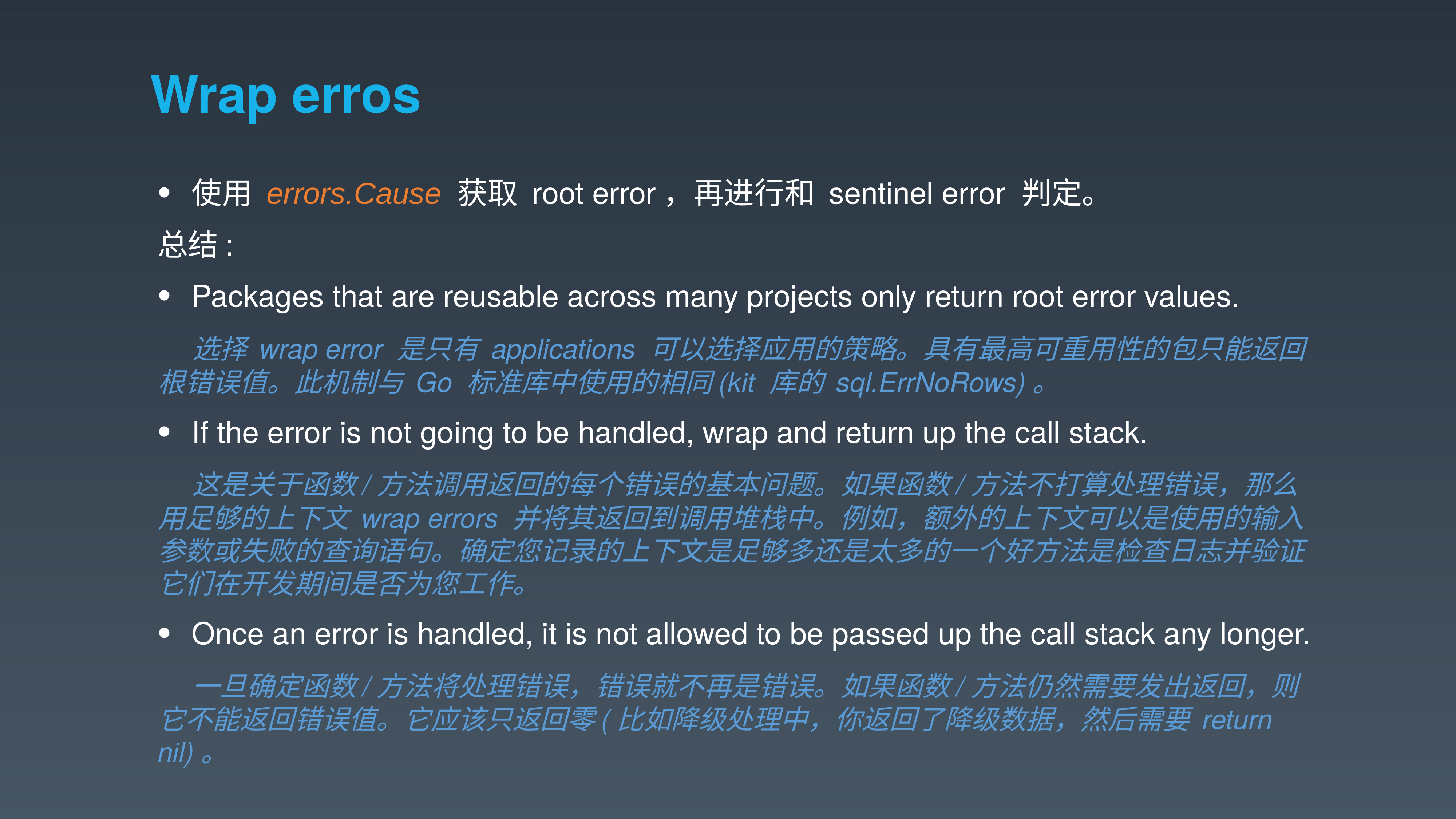

# Wrap erros
使用 errors.Cause 获取 root error，再进行和 sentinel error 判定。
总结:
Packages that are reusable across many projects only return root error values.
    选择 wrap error 是只有 applications 可以选择应用的策略。具有最高可重用性的包只能返回根错误值。此机制与 Go 标准库中使用的相同(kit 库的 sql.ErrNoRows)。
If the error is not going to be handled, wrap and return up the call stack.
    这是关于函数/方法调用返回的每个错误的基本问题。如果函数/方法不打算处理错误，那么用足够的上下文 wrap errors 并将其返回到调用堆栈中。例如，额外的上下文可以是使用的输入参数或失败的查询语句。确定您记录的上下文是足够多还是太多的一个好方法是检查日志并验证它们在开发期间是否为您工作。
Once an error is handled, it is not allowed to be passed up the call stack any longer.
    一旦确定函数/方法将处理错误，错误就不再是错误。如果函数/方法仍然需要发出返回，则它不能返回错误值。它应该只返回零(比如降级处理中，你返回了降级数据，然后需要 return nil)。